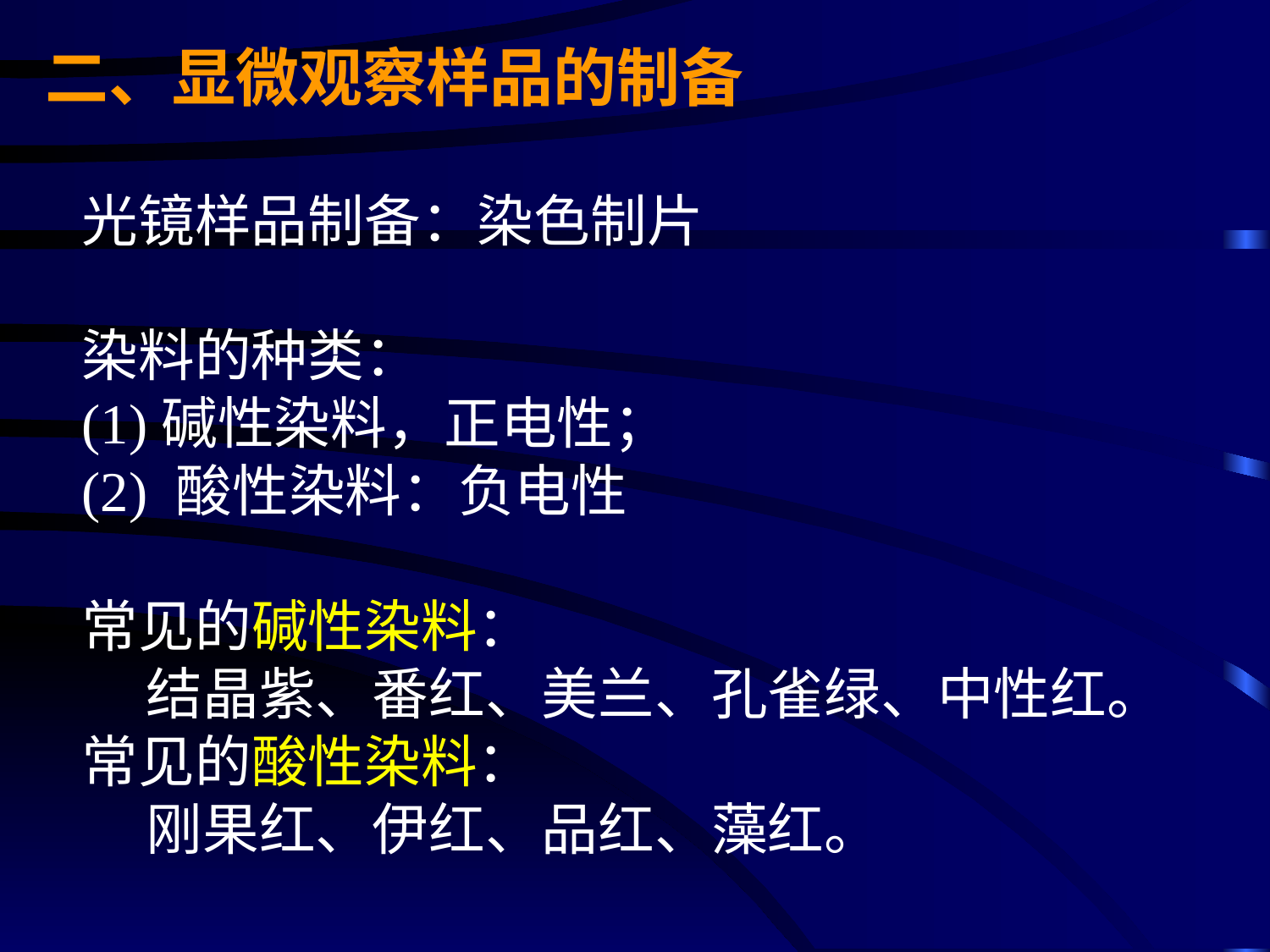

二、显微观察样品的制备

光镜样品制备：染色制片

染料的种类：
(1)碱性染料，正电性；
(2) 酸性染料：负电性

常见的碱性染料：
    结晶紫、番红、美兰、孔雀绿、中性红。
常见的酸性染料：
    刚果红、伊红、品红、藻红。